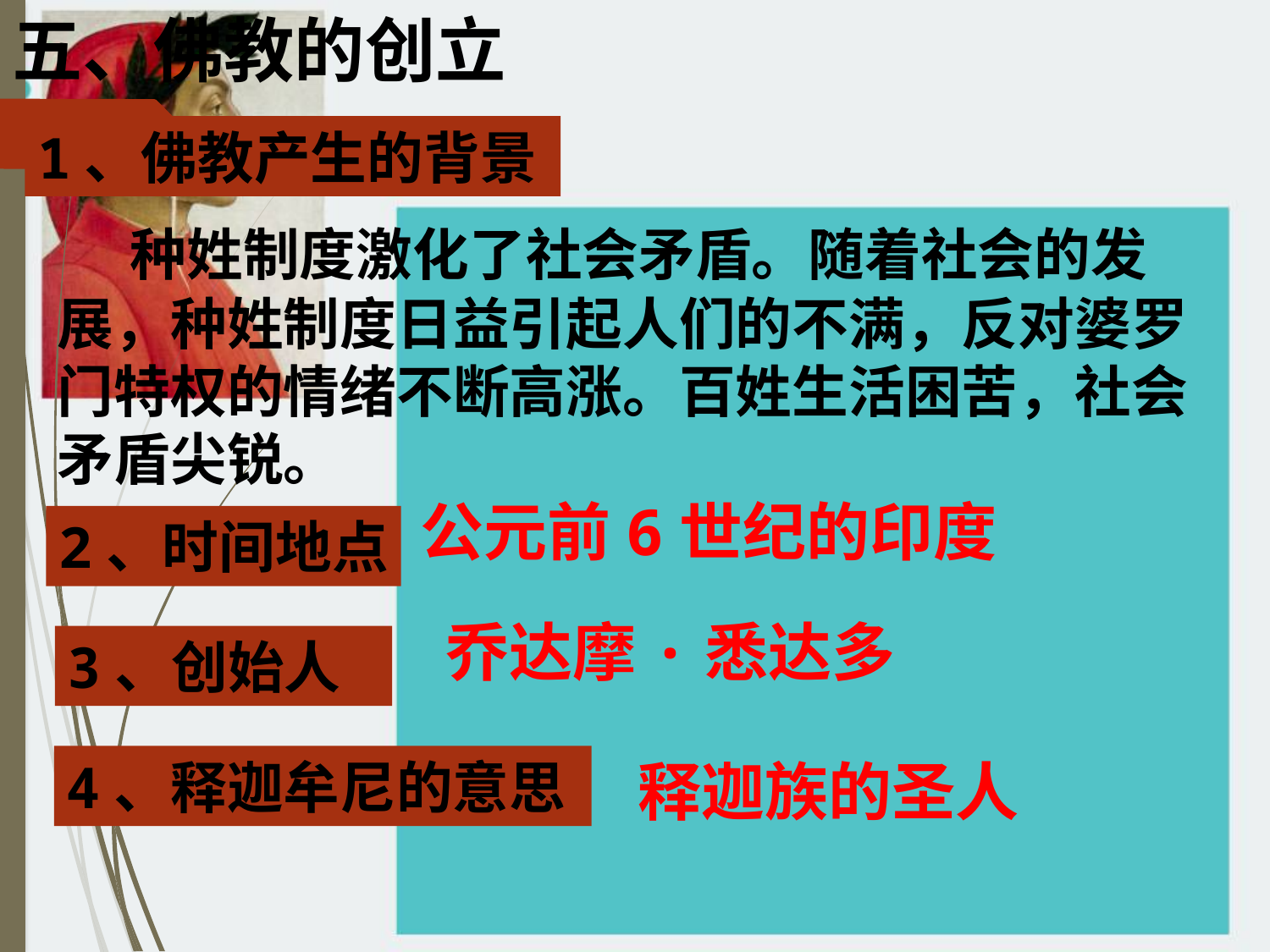

五、佛教的创立
1、佛教产生的背景
    种姓制度激化了社会矛盾。随着社会的发展，种姓制度日益引起人们的不满，反对婆罗门特权的情绪不断高涨。百姓生活困苦，社会矛盾尖锐。

公元前6世纪的印度
2、时间地点
乔达摩·悉达多
3、创始人
4、释迦牟尼的意思
释迦族的圣人